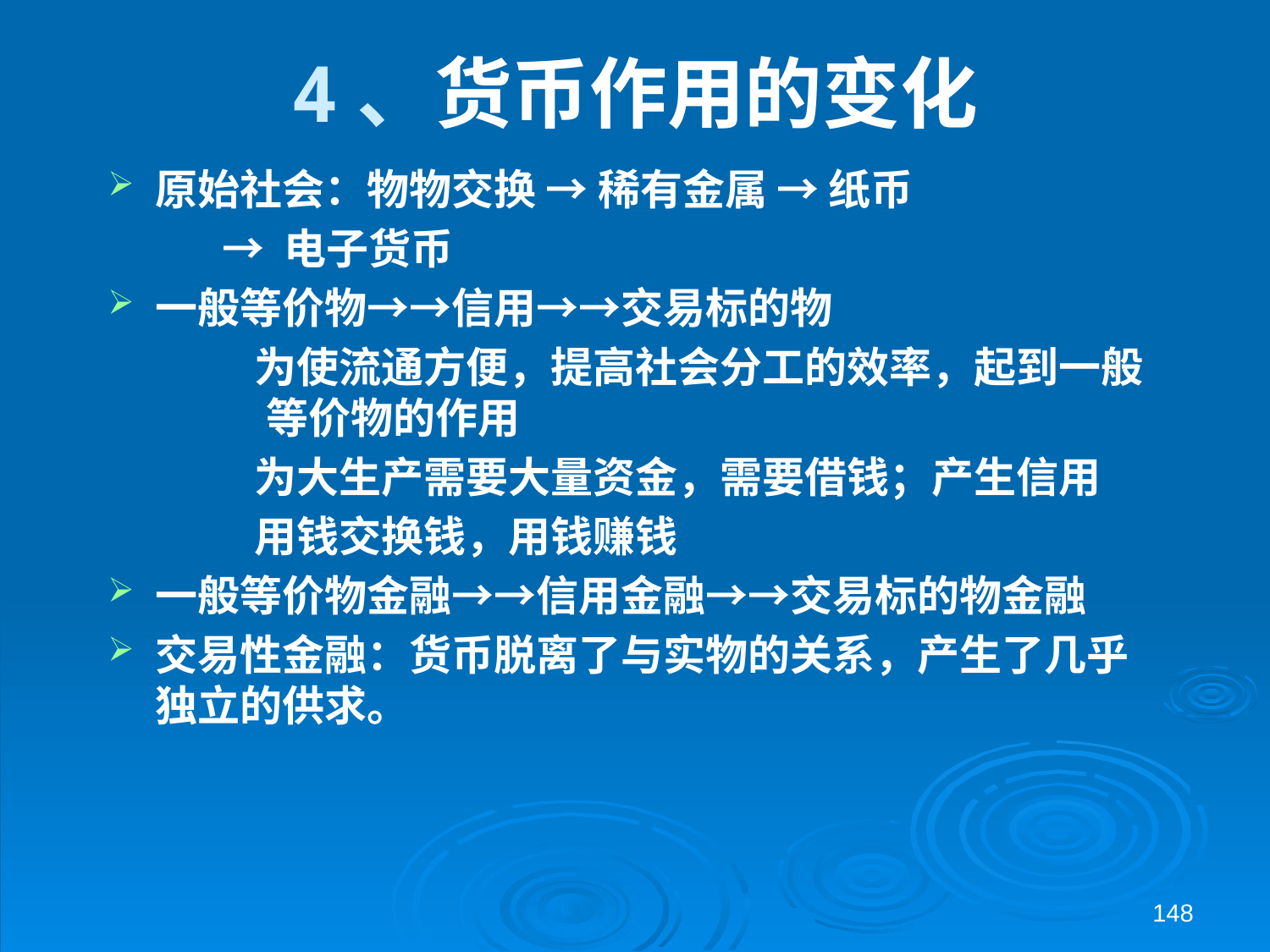

# 4、货币作用的变化
原始社会：物物交换 → 稀有金属 → 纸币
            → 电子货币
一般等价物→→信用→→交易标的物
 为使流通方便，提高社会分工的效率，起到一般等价物的作用
 为大生产需要大量资金，需要借钱；产生信用
 用钱交换钱，用钱赚钱
一般等价物金融→→信用金融→→交易标的物金融
交易性金融：货币脱离了与实物的关系，产生了几乎独立的供求。
148